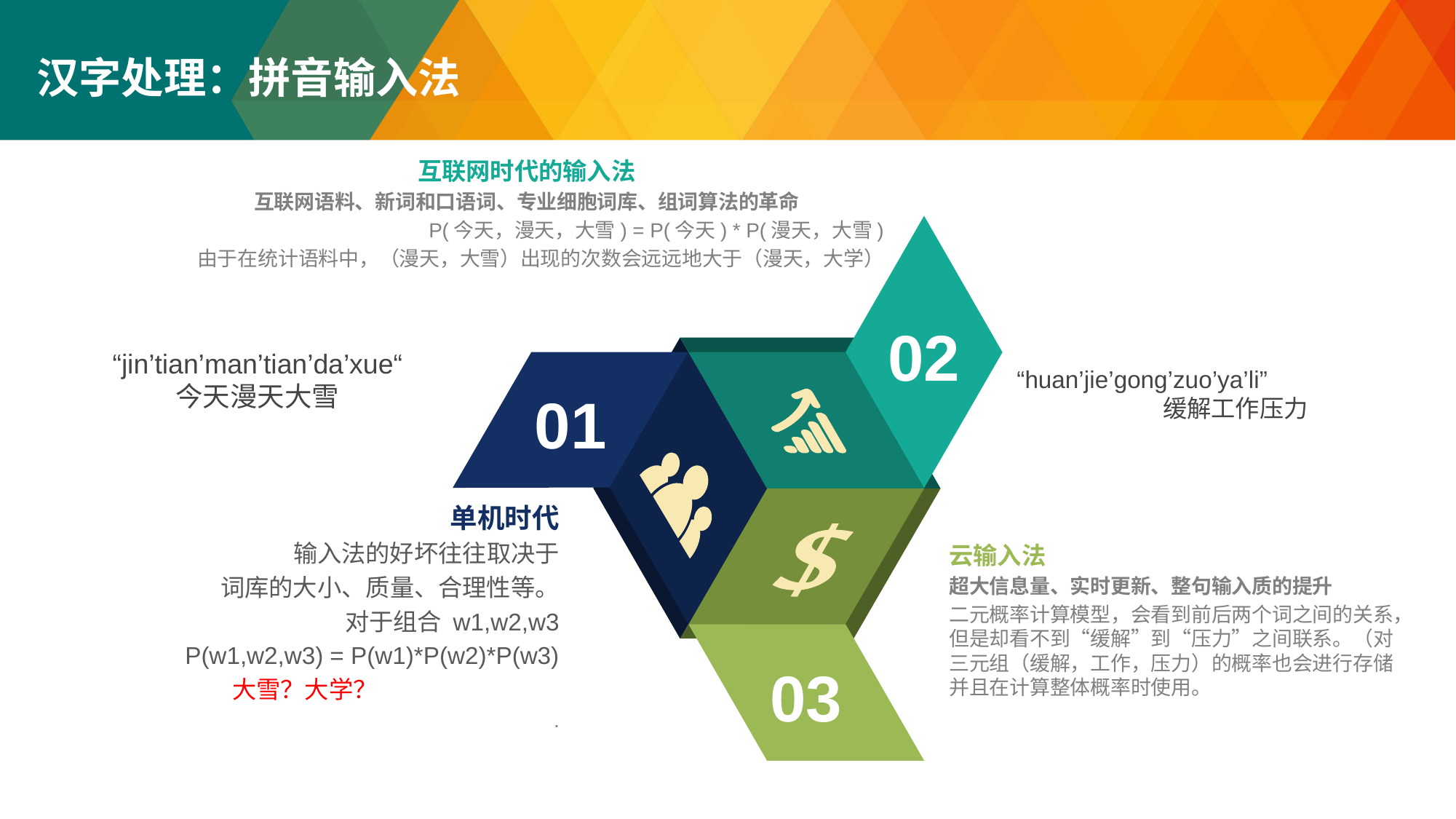

汉字处理：拼音输入法
互联网时代的输入法
互联网语料、新词和口语词、专业细胞词库、组词算法的革命
P(今天，漫天，大雪) = P(今天) * P(漫天，大雪)
由于在统计语料中，（漫天，大雪）出现的次数会远远地大于（漫天，大学）

02

“jin’tian’man’tian’da’xue“
今天漫天大雪
“huan’jie’gong’zuo’ya’li”
缓解工作压力
01

单机时代
输入法的好坏往往取决于
词库的大小、质量、合理性等。
对于组合 w1,w2,w3
P(w1,w2,w3) = P(w1)*P(w2)*P(w3)
大雪？大学？
.

云输入法
超大信息量、实时更新、整句输入质的提升
二元概率计算模型，会看到前后两个词之间的关系，但是却看不到“缓解”到“压力”之间联系。（对三元组（缓解，工作，压力）的概率也会进行存储并且在计算整体概率时使用。
03